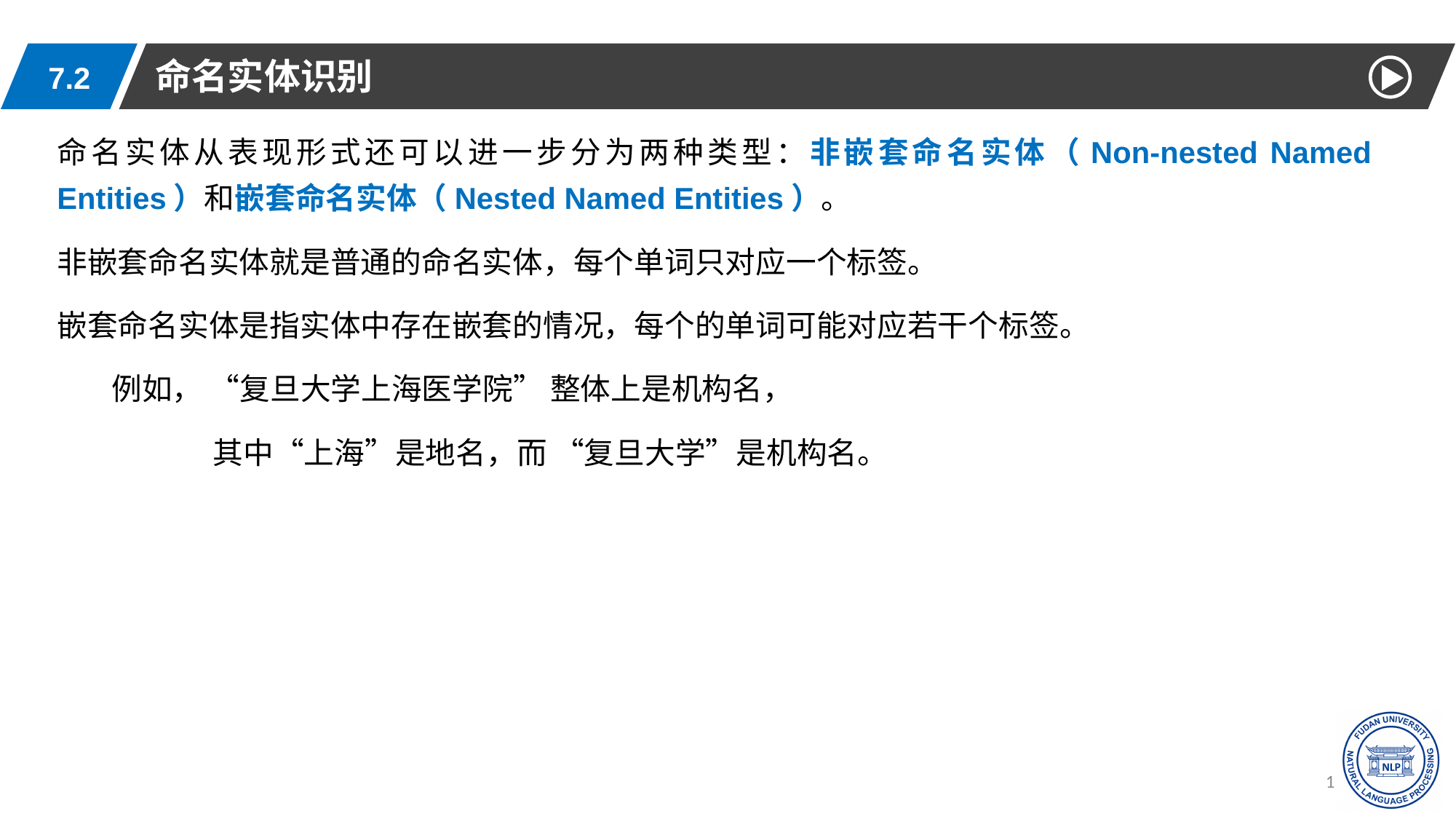

命名实体识别
7.2

命名实体从表现形式还可以进一步分为两种类型：非嵌套命名实体（Non-nested Named Entities）和嵌套命名实体（Nested Named Entities）。
非嵌套命名实体就是普通的命名实体，每个单词只对应一个标签。
嵌套命名实体是指实体中存在嵌套的情况，每个的单词可能对应若干个标签。
例如， “复旦大学上海医学院” 整体上是机构名，
              其中“上海”是地名，而 “复旦大学”是机构名。
12